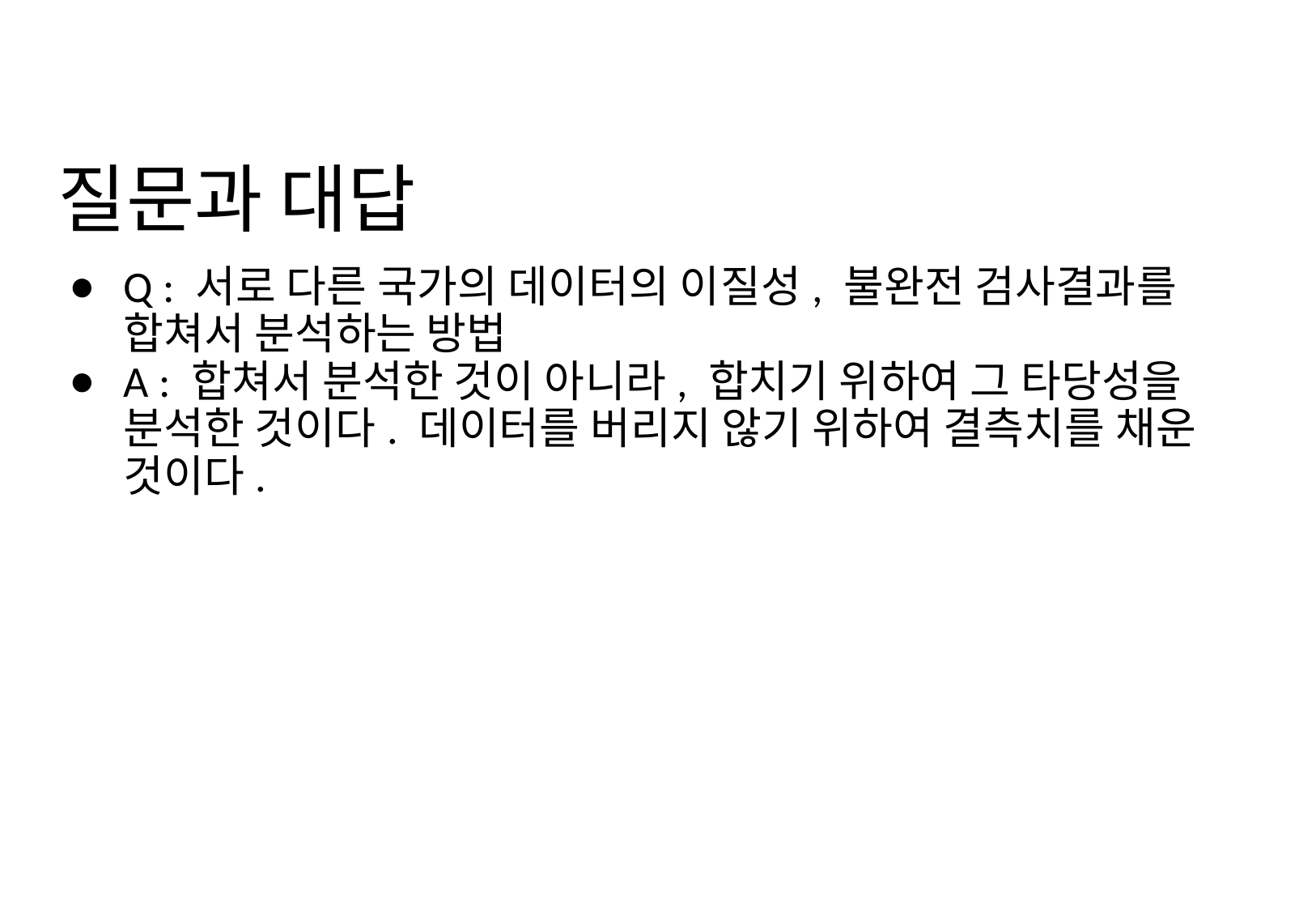

# 질문과 대답
Q : 서로 다른 국가의 데이터의 이질성, 불완전 검사결과를 합쳐서 분석하는 방법
A : 합쳐서 분석한 것이 아니라, 합치기 위하여 그 타당성을 분석한 것이다. 데이터를 버리지 않기 위하여 결측치를 채운 것이다.